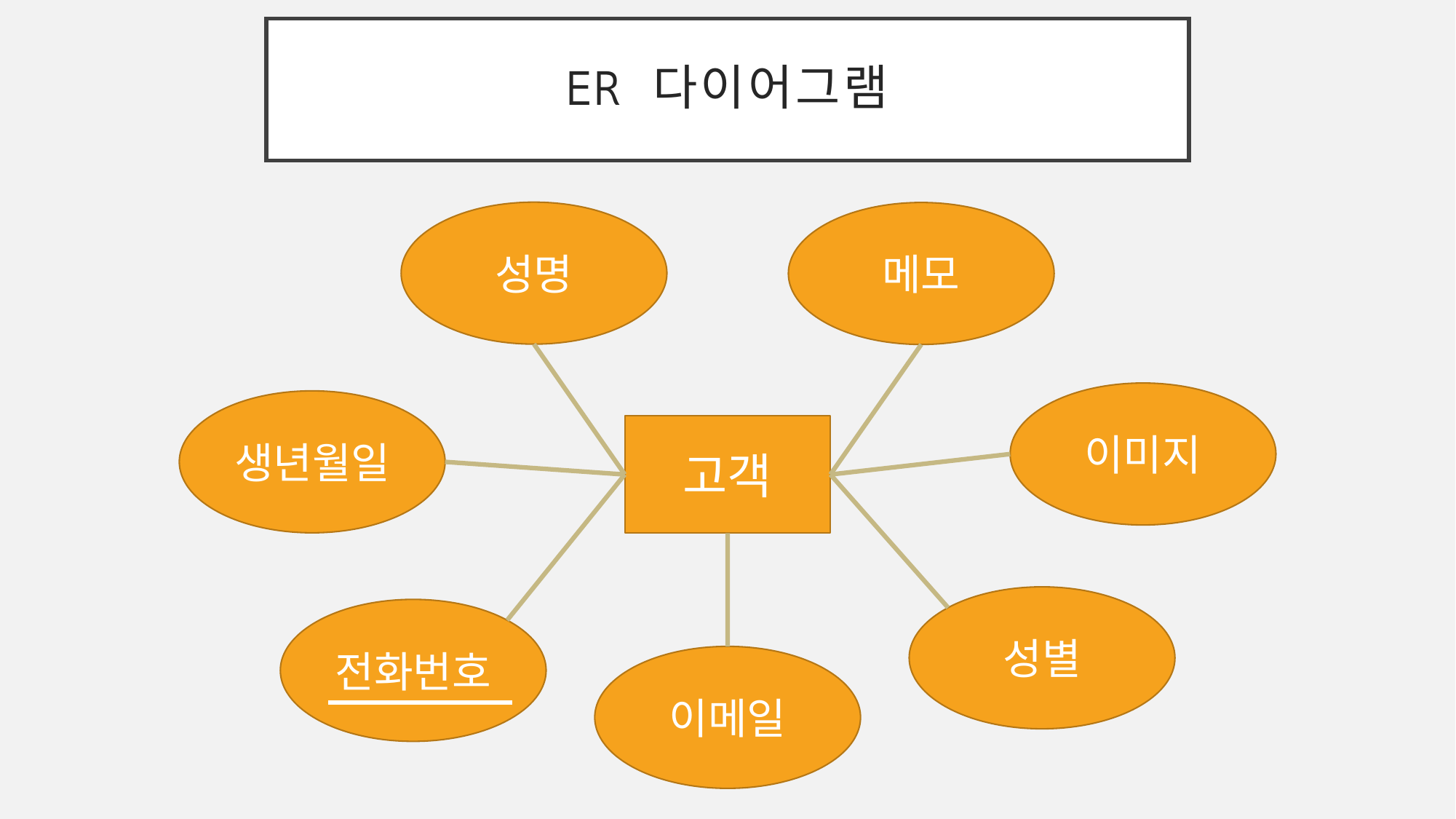

# ER 다이어그램
성명
메모
이미지
생년월일
고객
성별
전화번호
이메일